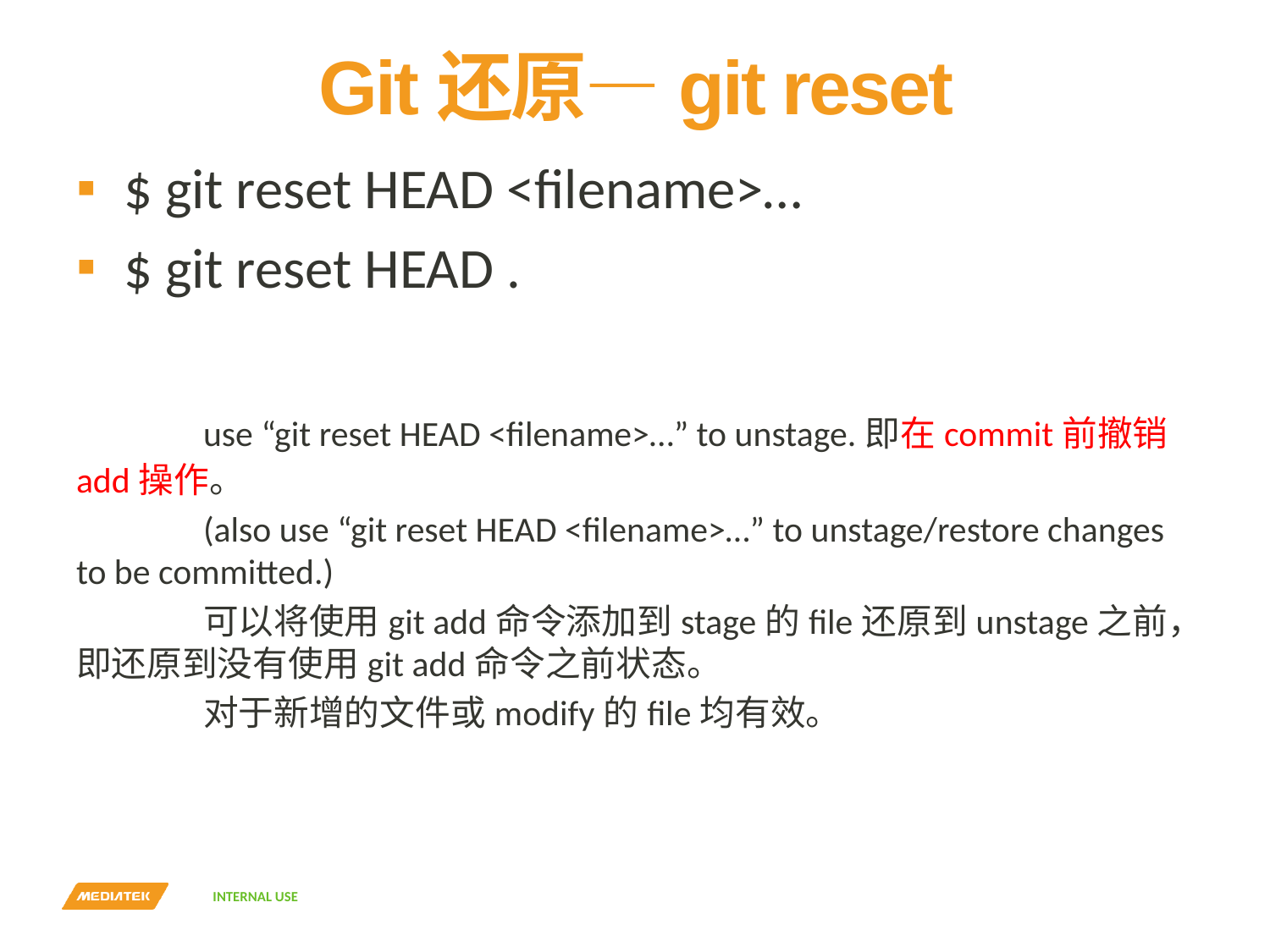

# Git还原—git reset
$ git reset HEAD <filename>…
$ git reset HEAD .

	use “git reset HEAD <filename>…” to unstage.即在commit前撤销add操作。
	(also use “git reset HEAD <filename>…” to unstage/restore changes to be committed.)
	可以将使用git add命令添加到stage的file还原到unstage之前，即还原到没有使用git add命令之前状态。
	对于新增的文件或modify的file均有效。